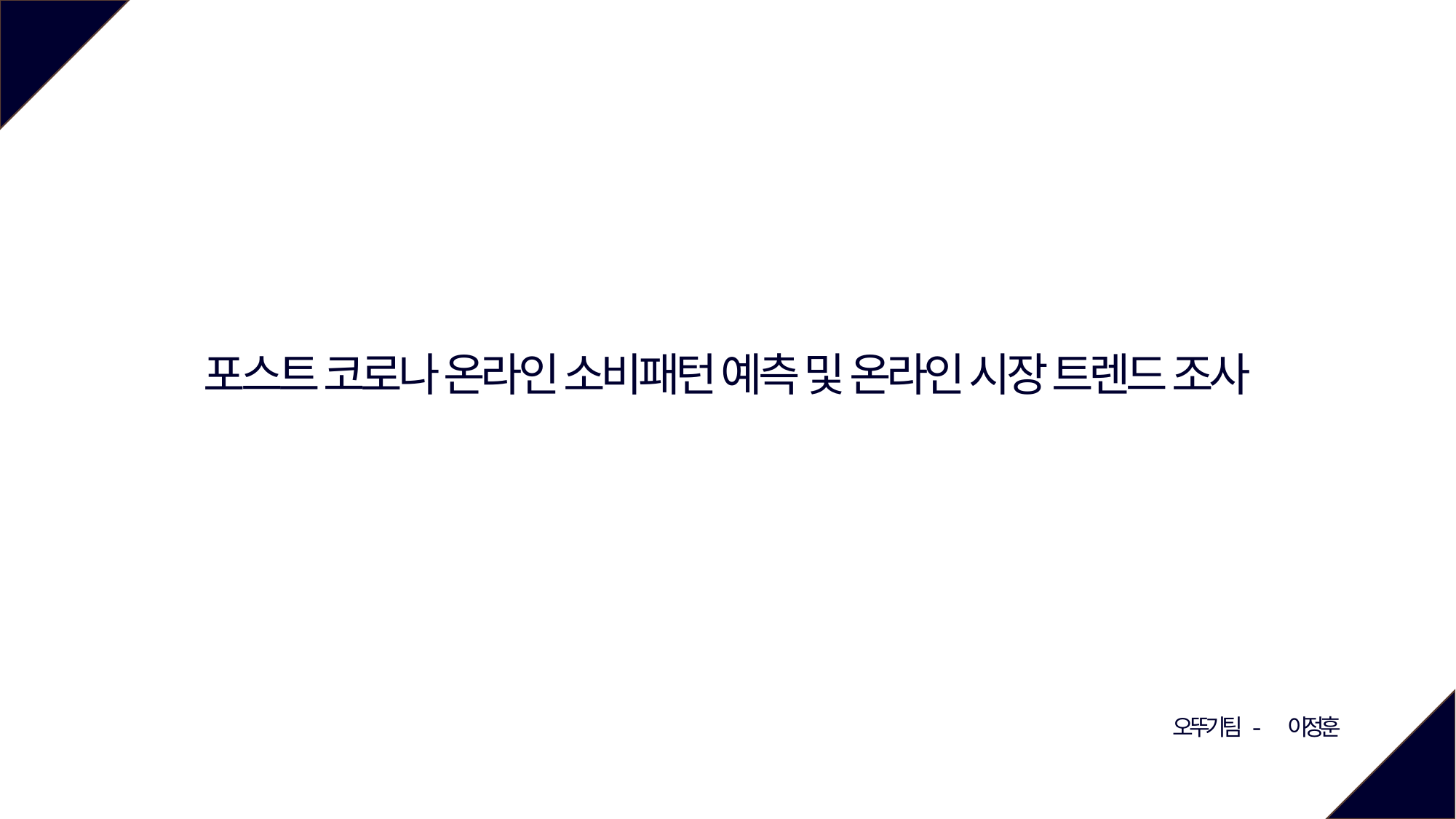

포스트 코로나 온라인 소비패턴 예측 및 온라인 시장 트렌드 조사
오뚜기팀 -  이정훈